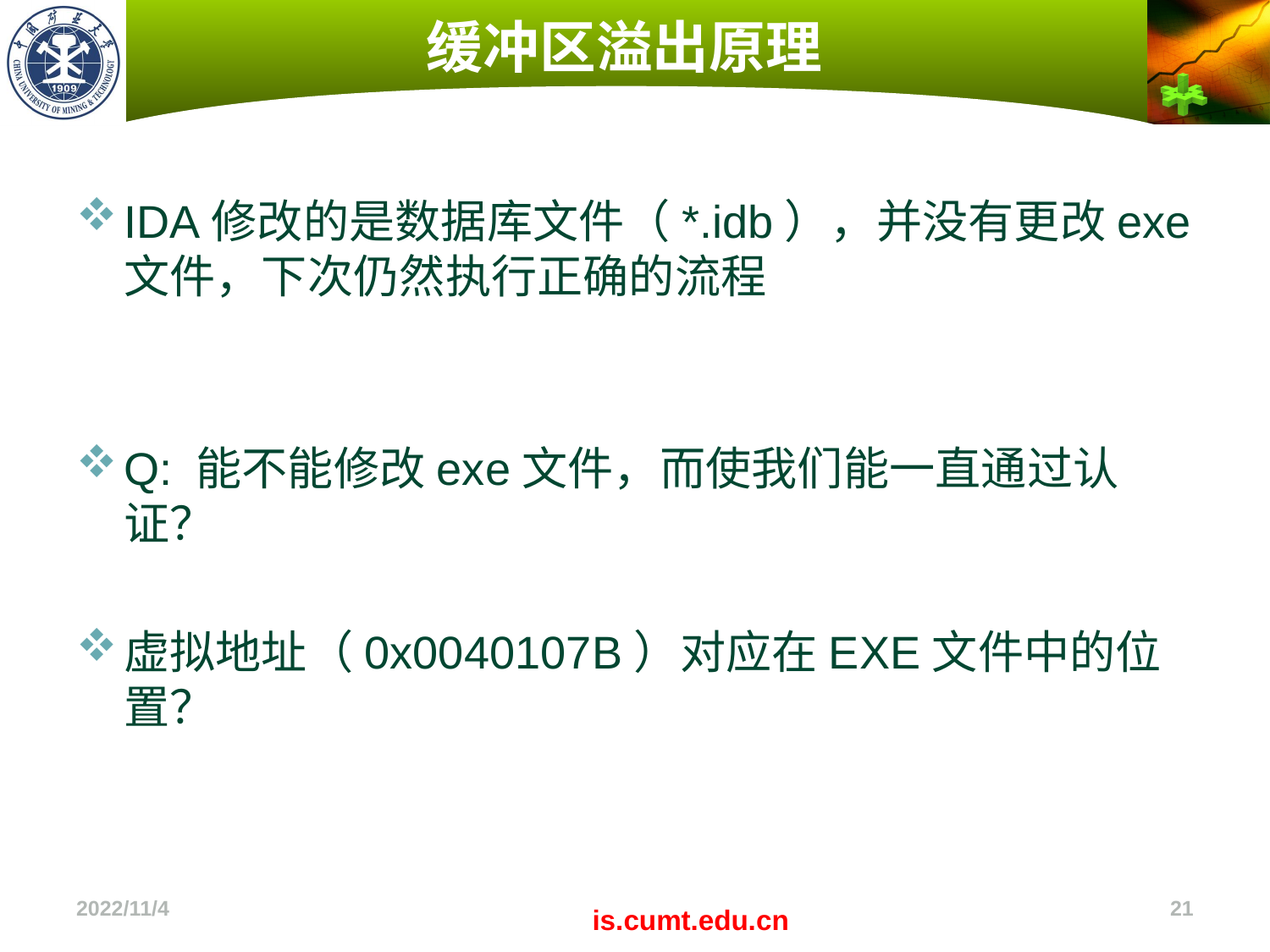

# 缓冲区溢出原理
IDA修改的是数据库文件（*.idb），并没有更改exe文件，下次仍然执行正确的流程

Q: 能不能修改exe文件，而使我们能一直通过认证？

虚拟地址（0x0040107B）对应在EXE文件中的位置？

2022/11/4
21
is.cumt.edu.cn